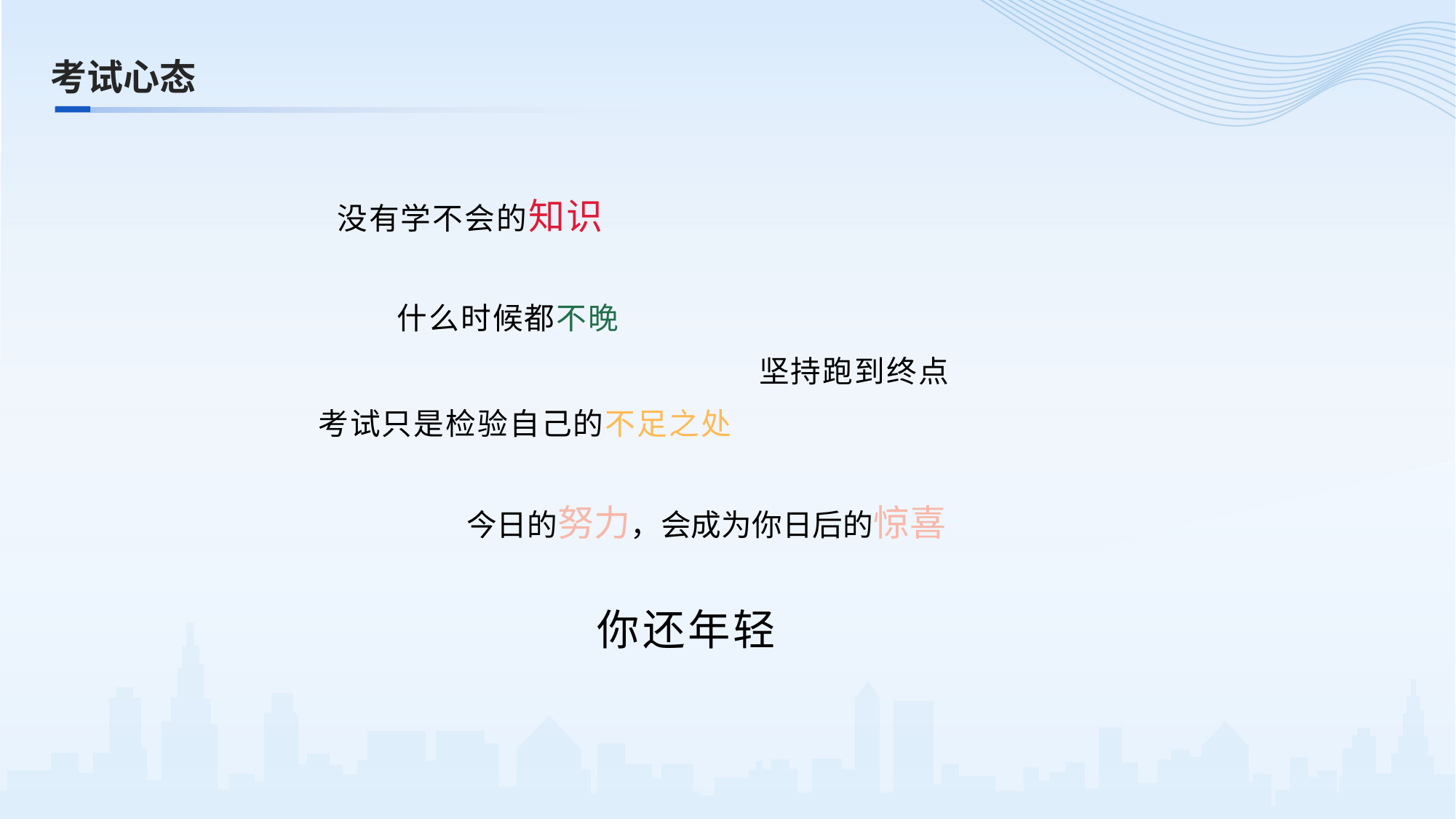

考试心态
没有学不会的知识
什么时候都不晚
坚持跑到终点
考试只是检验自己的不足之处
今日的努力，会成为你日后的惊喜
你还年轻